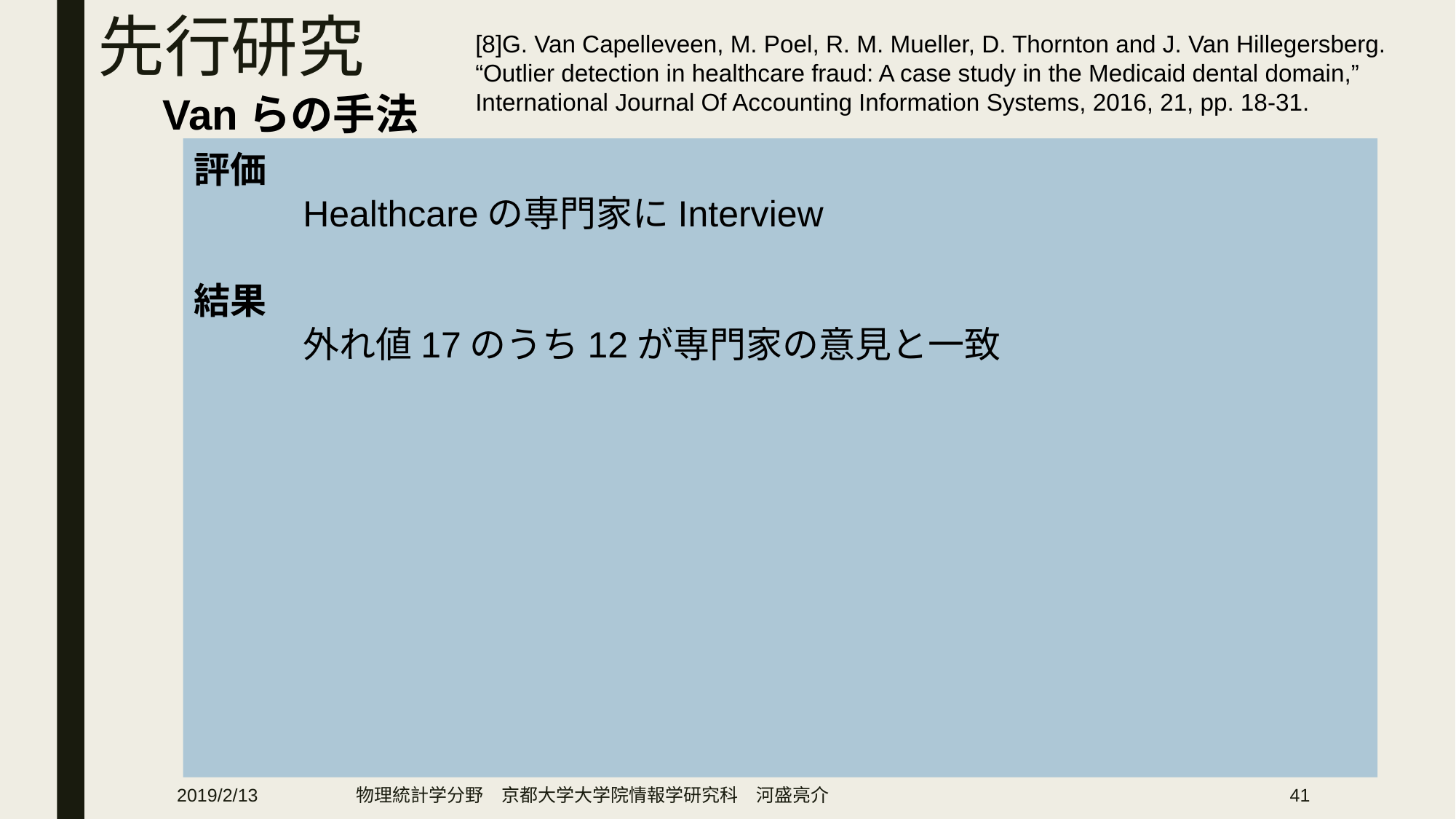

# 先行研究
[8]G. Van Capelleveen, M. Poel, R. M. Mueller, D. Thornton and J. Van Hillegersberg. “Outlier detection in healthcare fraud: A case study in the Medicaid dental domain,” International Journal Of Accounting Information Systems, 2016, 21, pp. 18-31.
Vanらの手法

評価
	Healthcareの専門家にInterview

結果
	外れ値17のうち12が専門家の意見と一致

2019/2/13
物理統計学分野　京都大学大学院情報学研究科　河盛亮介
41